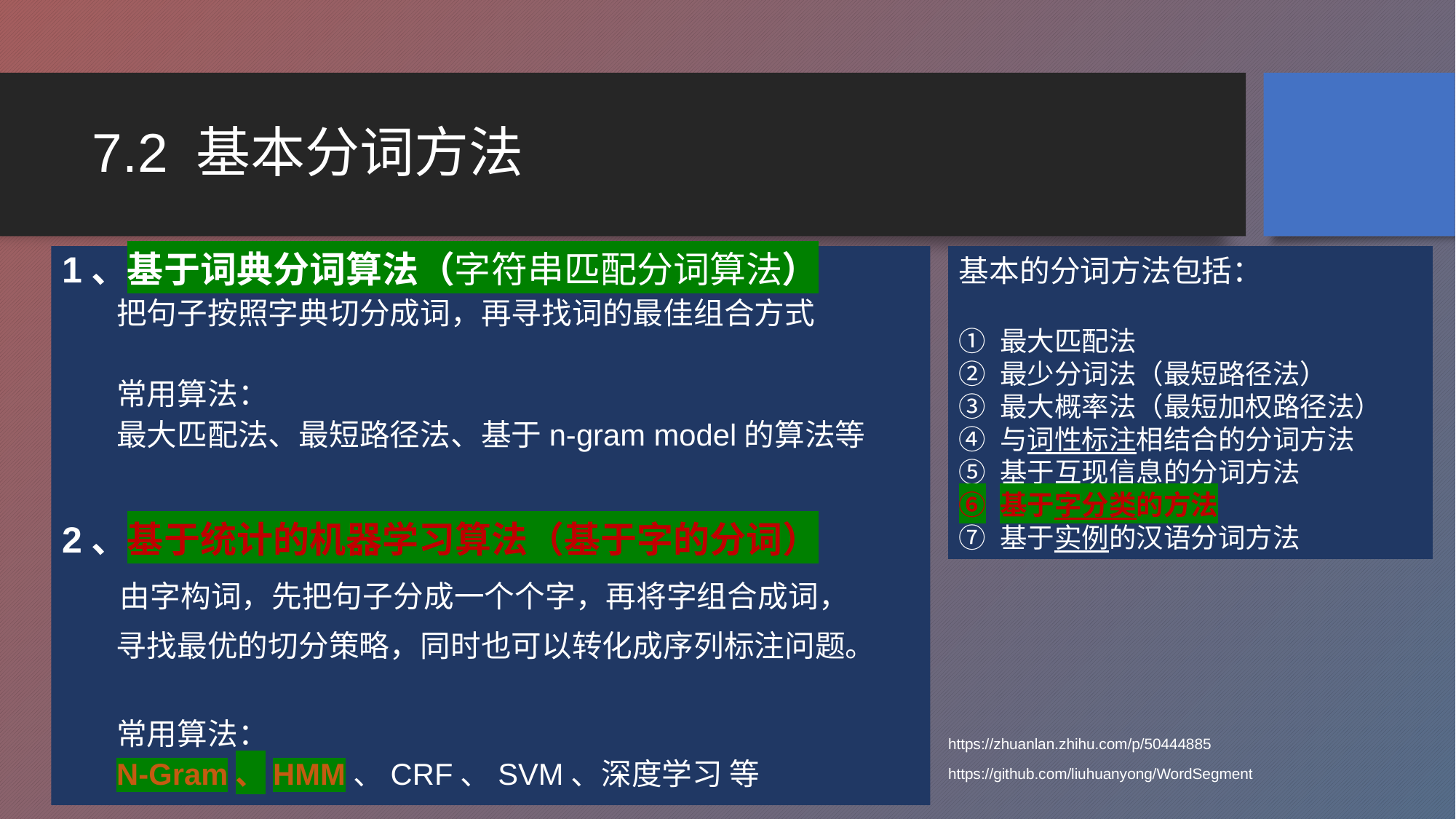

# 7.2 基本分词方法
1、基于词典分词算法（字符串匹配分词算法）
把句子按照字典切分成词，再寻找词的最佳组合方式

常用算法：
最大匹配法、最短路径法、基于n-gram model的算法等

2、基于统计的机器学习算法（基于字的分词）
      由字构词，先把句子分成一个个字，再将字组合成词，
       寻找最优的切分策略，同时也可以转化成序列标注问题。

常用算法：
N-Gram、HMM、CRF、SVM、深度学习 等
基本的分词方法包括：

最大匹配法
最少分词法（最短路径法）
最大概率法（最短加权路径法）
与词性标注相结合的分词方法
基于互现信息的分词方法
基于字分类的方法
基于实例的汉语分词方法
https://zhuanlan.zhihu.com/p/50444885
https://github.com/liuhuanyong/WordSegment